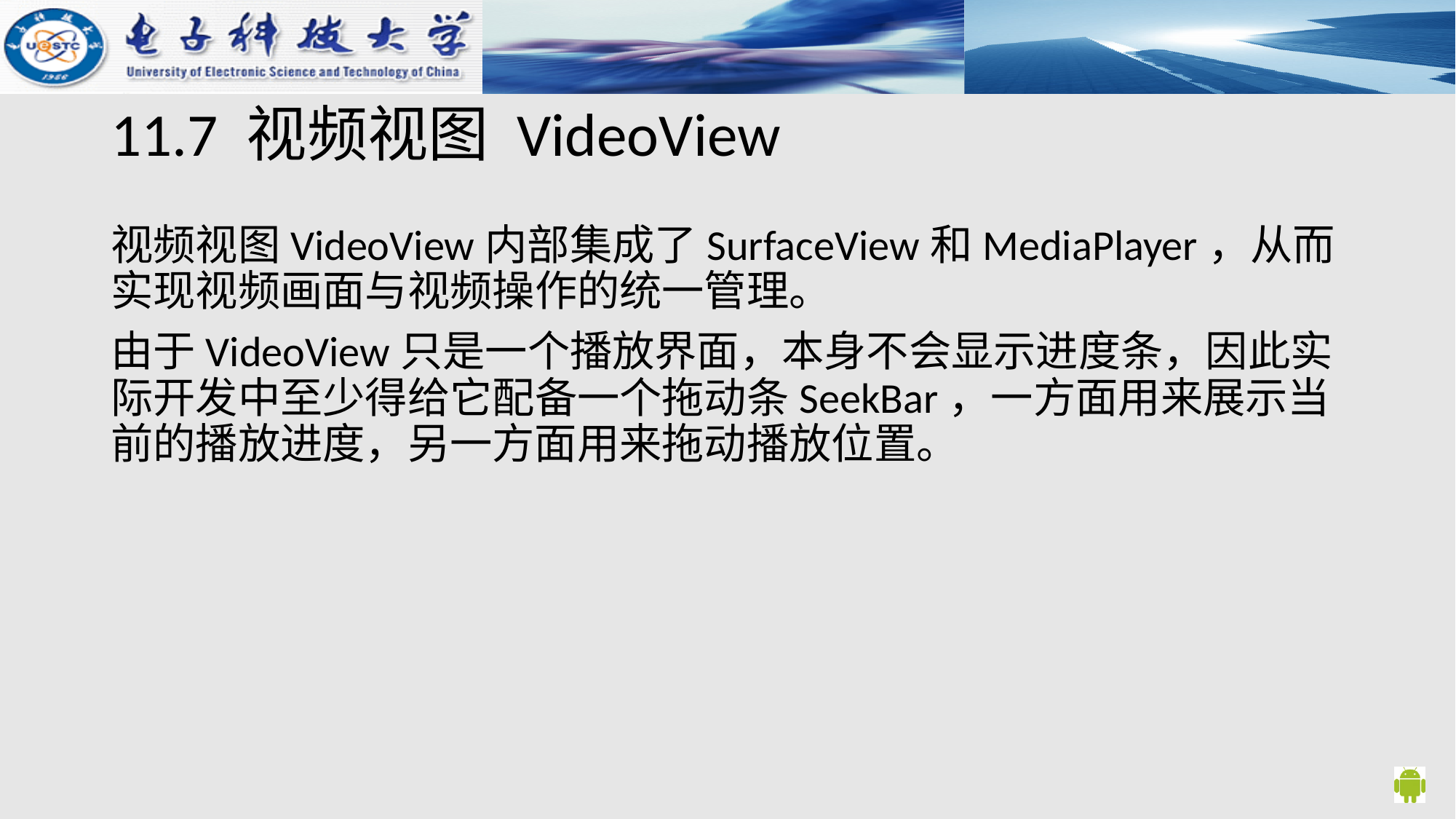

# 11.7 视频视图 VideoView
视频视图VideoView内部集成了SurfaceView和MediaPlayer，从而实现视频画面与视频操作的统一管理。
由于VideoView只是一个播放界面，本身不会显示进度条，因此实际开发中至少得给它配备一个拖动条SeekBar，一方面用来展示当前的播放进度，另一方面用来拖动播放位置。